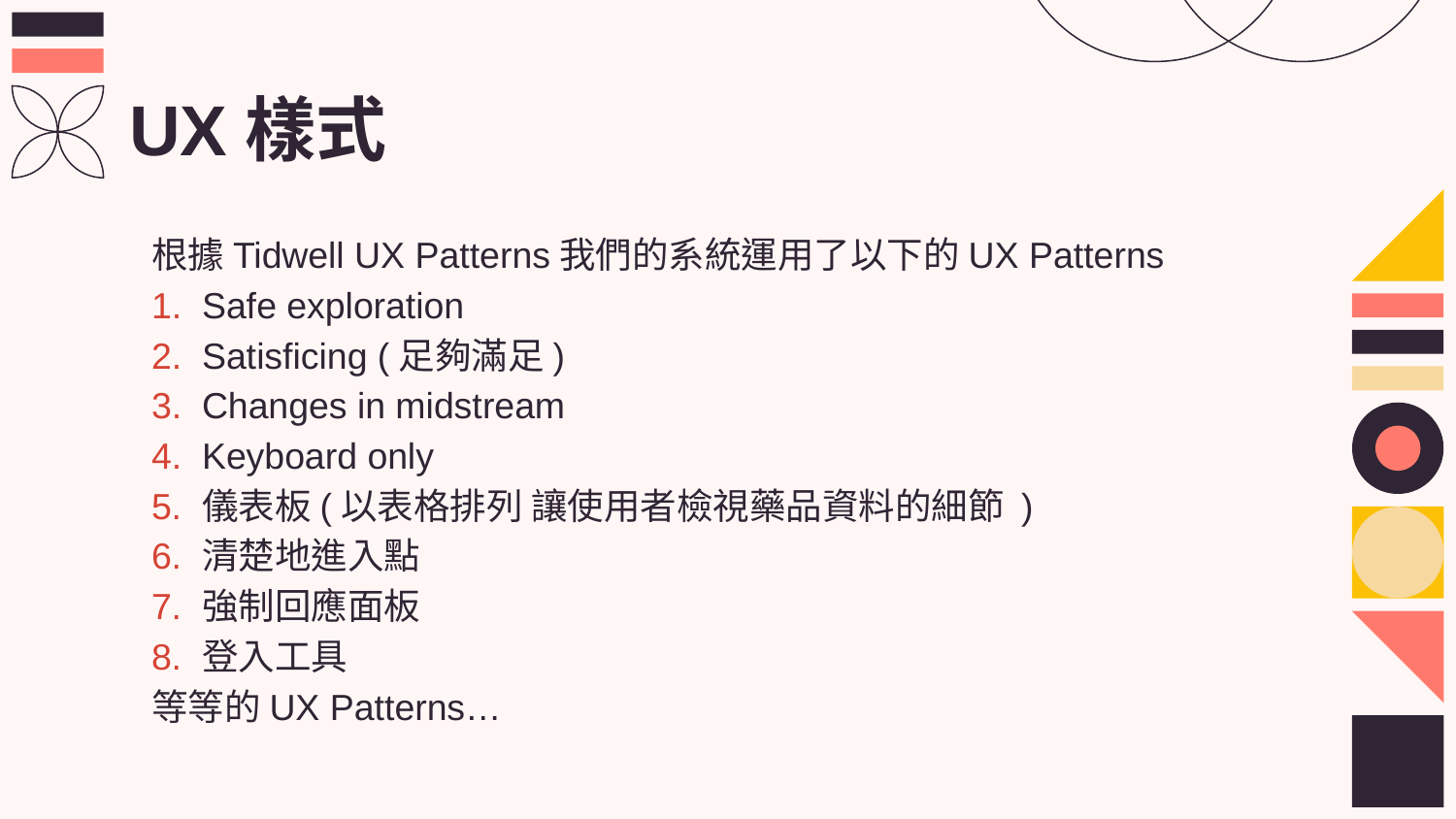

# UX樣式
根據Tidwell UX Patterns我們的系統運用了以下的UX Patterns
Safe exploration
Satisficing (足夠滿足)
Changes in midstream
Keyboard only
儀表板(以表格排列 讓使用者檢視藥品資料的細節 )
清楚地進入點
強制回應面板
登入工具
等等的UX Patterns…